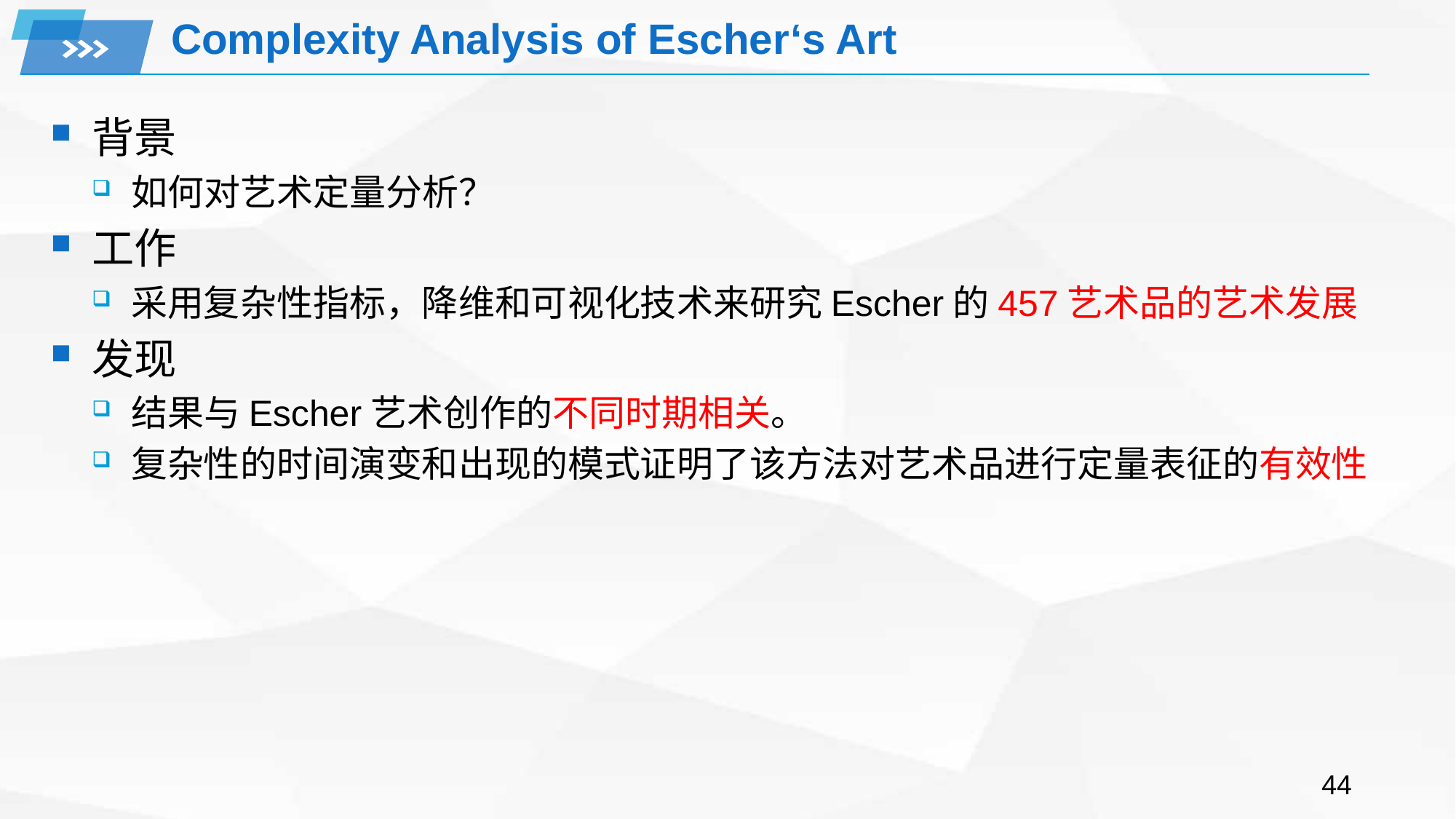

# Complexity Analysis of Escher‘s Art
背景
如何对艺术定量分析？
工作
采用复杂性指标，降维和可视化技术来研究Escher的457艺术品的艺术发展
发现
结果与Escher艺术创作的不同时期相关。
复杂性的时间演变和出现的模式证明了该方法对艺术品进行定量表征的有效性